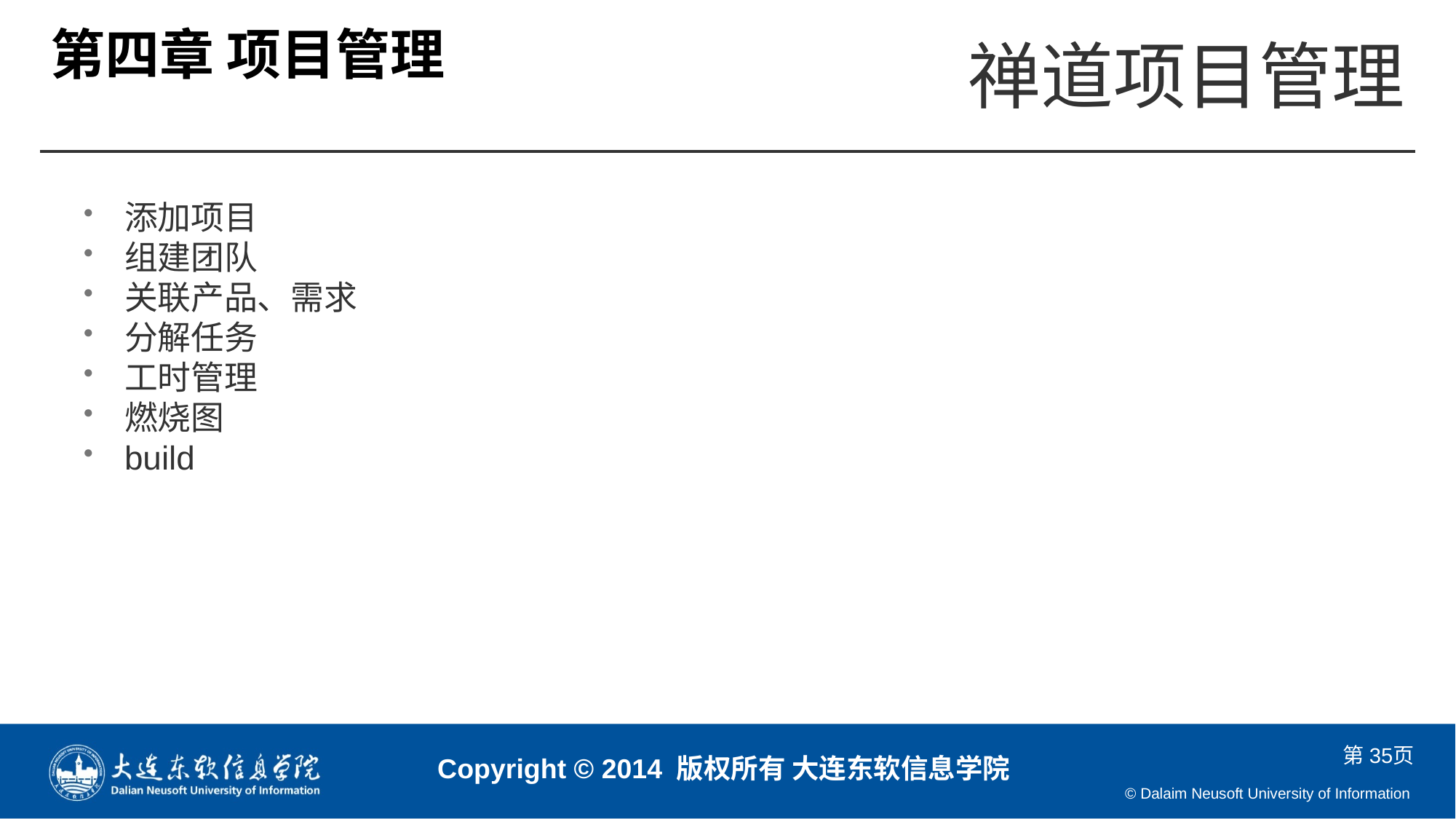

# 第四章 项目管理

添加项目
组建团队
关联产品、需求
分解任务
工时管理
燃烧图
build